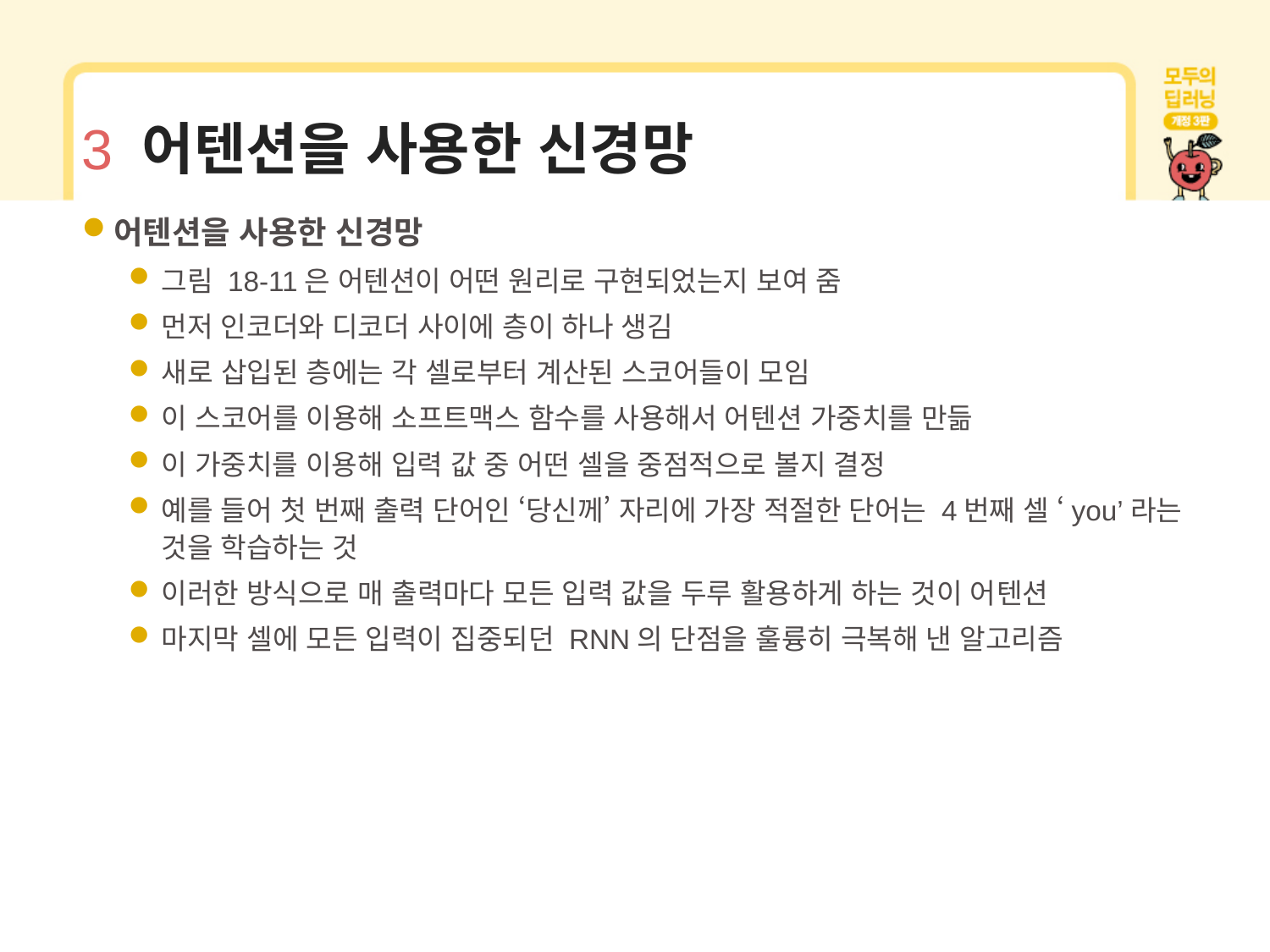

# 3 어텐션을 사용한 신경망
어텐션을 사용한 신경망
그림 18-11은 어텐션이 어떤 원리로 구현되었는지 보여 줌
먼저 인코더와 디코더 사이에 층이 하나 생김
새로 삽입된 층에는 각 셀로부터 계산된 스코어들이 모임
이 스코어를 이용해 소프트맥스 함수를 사용해서 어텐션 가중치를 만듦
이 가중치를 이용해 입력 값 중 어떤 셀을 중점적으로 볼지 결정
예를 들어 첫 번째 출력 단어인 ‘당신께’ 자리에 가장 적절한 단어는 4번째 셀 ‘you’라는 것을 학습하는 것
이러한 방식으로 매 출력마다 모든 입력 값을 두루 활용하게 하는 것이 어텐션
마지막 셀에 모든 입력이 집중되던 RNN의 단점을 훌륭히 극복해 낸 알고리즘